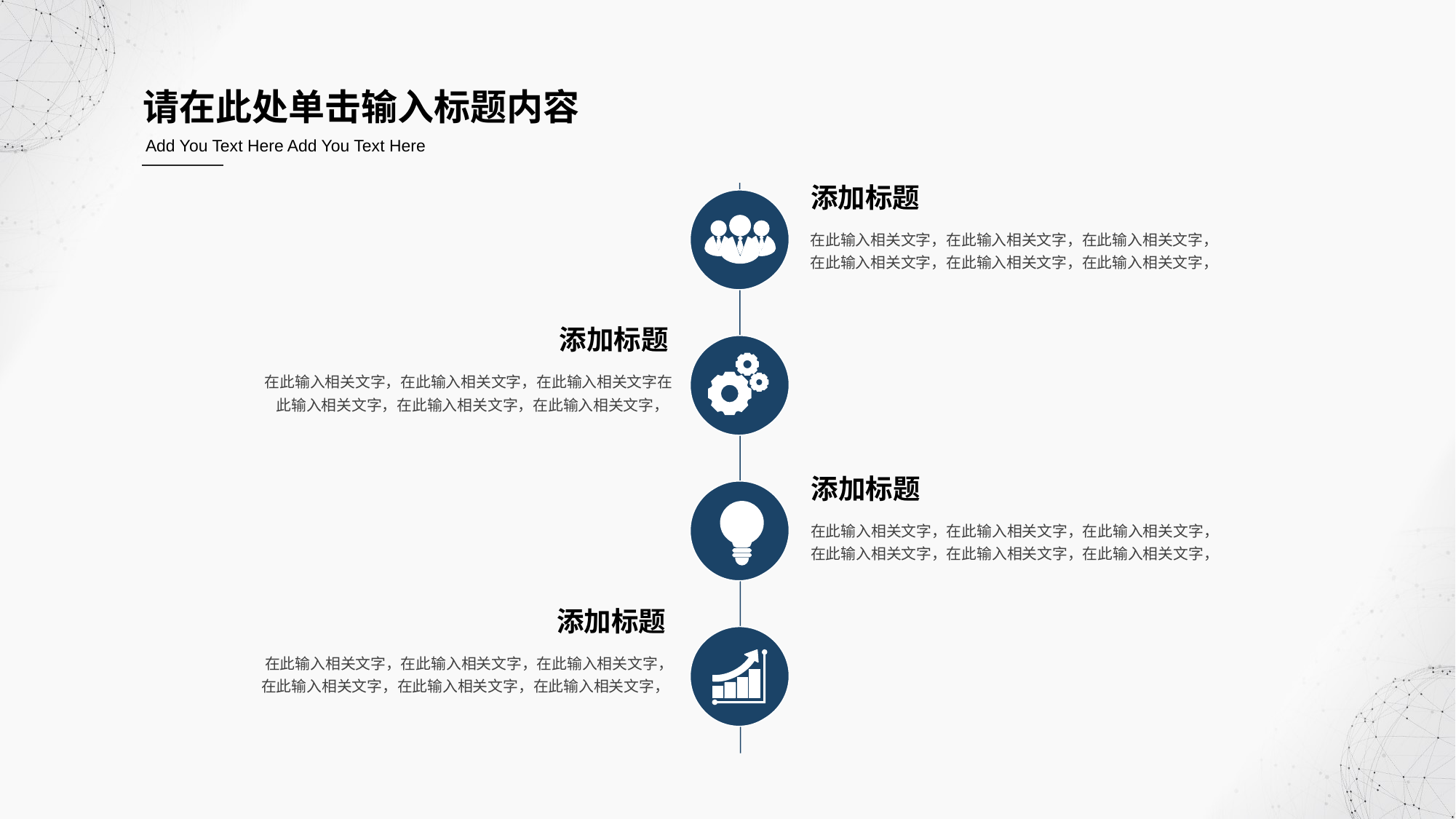

请在此处单击输入标题内容
Add You Text Here Add You Text Here

添加标题
在此输入相关文字，在此输入相关文字，在此输入相关文字，在此输入相关文字，在此输入相关文字，在此输入相关文字，
添加标题
在此输入相关文字，在此输入相关文字，在此输入相关文字在此输入相关文字，在此输入相关文字，在此输入相关文字，

添加标题
在此输入相关文字，在此输入相关文字，在此输入相关文字，在此输入相关文字，在此输入相关文字，在此输入相关文字，
添加标题
在此输入相关文字，在此输入相关文字，在此输入相关文字，在此输入相关文字，在此输入相关文字，在此输入相关文字，